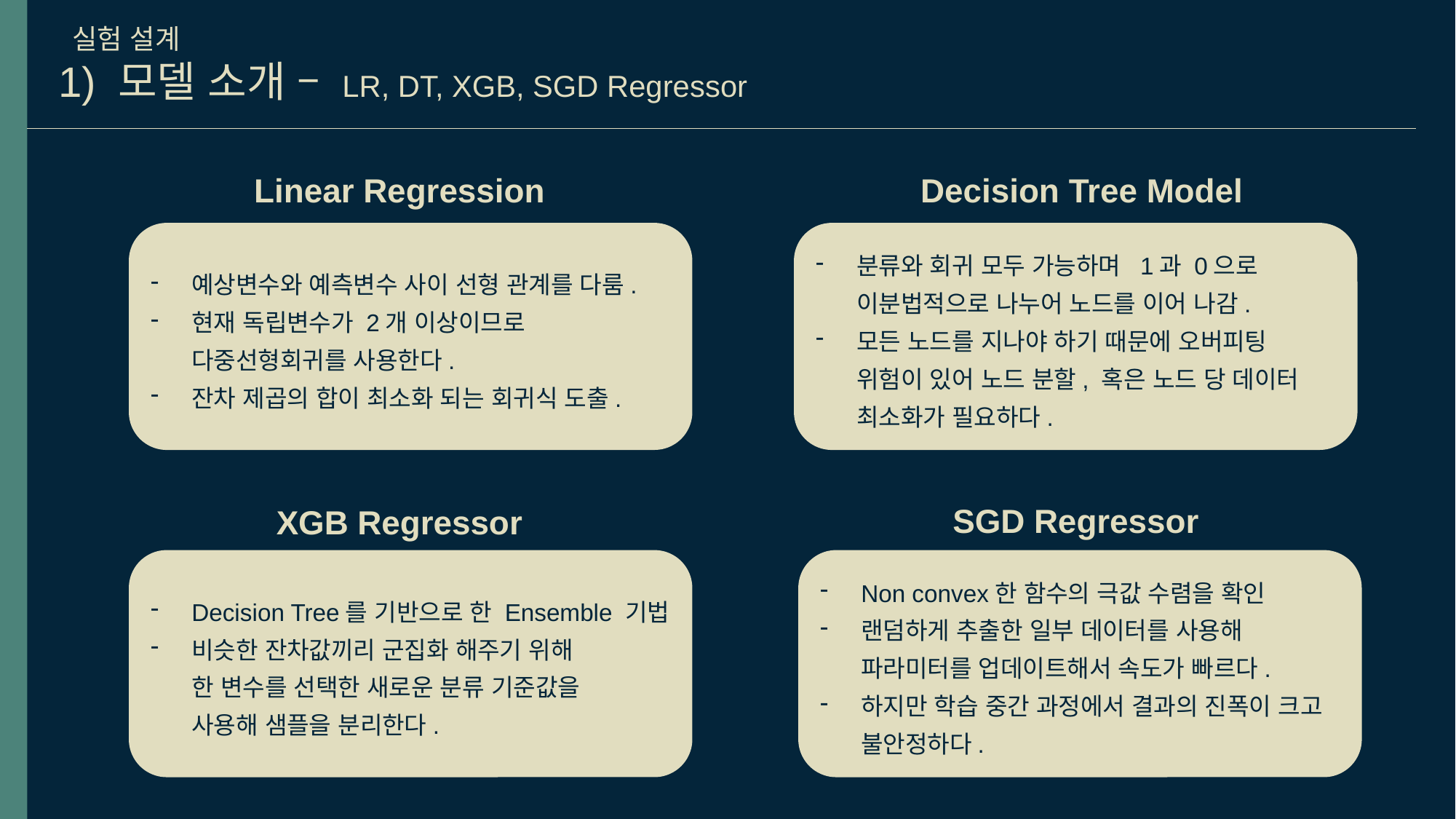

실험 설계
1) 모델 소개 – LR, DT, XGB, SGD Regressor
Decision Tree Model
Linear Regression
예상변수와 예측변수 사이 선형 관계를 다룸.
현재 독립변수가 2개 이상이므로
다중선형회귀를 사용한다.
잔차 제곱의 합이 최소화 되는 회귀식 도출.
분류와 회귀 모두 가능하며  1과 0으로
이분법적으로 나누어 노드를 이어 나감.
모든 노드를 지나야 하기 때문에 오버피팅
위험이 있어 노드 분할, 혹은 노드 당 데이터 최소화가 필요하다.
SGD Regressor
XGB Regressor
Decision Tree를 기반으로 한 Ensemble 기법
비슷한 잔차값끼리 군집화 해주기 위해
한 변수를 선택한 새로운 분류 기준값을
사용해 샘플을 분리한다.
Non convex한 함수의 극값 수렴을 확인
랜덤하게 추출한 일부 데이터를 사용해 파라미터를 업데이트해서 속도가 빠르다.
하지만 학습 중간 과정에서 결과의 진폭이 크고 불안정하다.